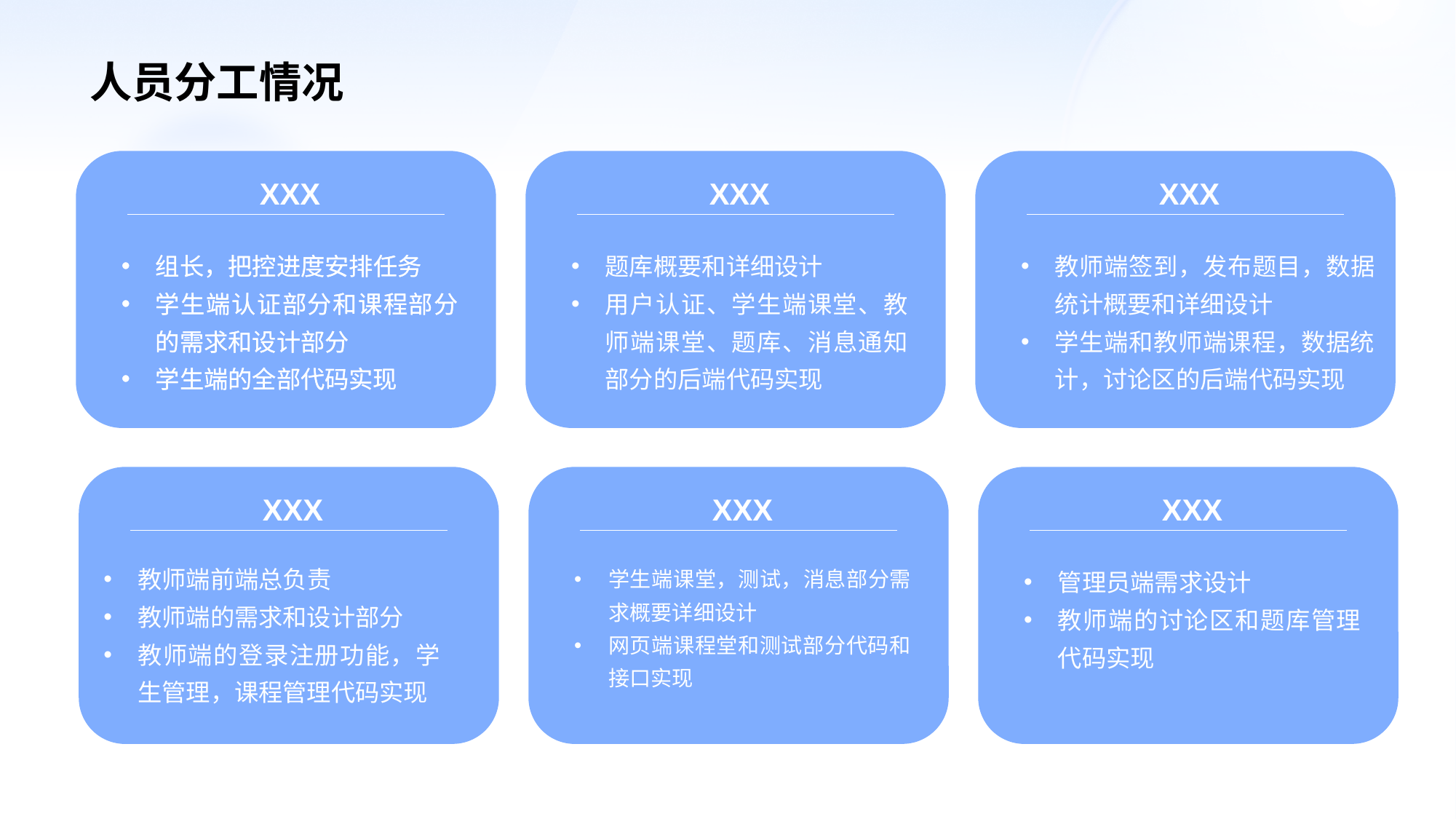

人员分工情况

XXX
组长，把控进度安排任务
学生端认证部分和课程部分的需求和设计部分
学生端的全部代码实现

XXX
题库概要和详细设计
用户认证、学生端课堂、教师端课堂、题库、消息通知部分的后端代码实现

XXX
教师端签到，发布题目，数据统计概要和详细设计
学生端和教师端课程，数据统计，讨论区的后端代码实现
组长，把控进度安排任务
学生端认证部分和课程部分的需求和设计部分
学生端的全部代码实现

XXX

XXX
学生端课堂，测试，消息部分需求概要详细设计
网页端课程堂和测试部分代码和接口实现

XXX
管理员端需求设计
教师端的讨论区和题库管理代码实现
教师端前端总负责
教师端的需求和设计部分
教师端的登录注册功能，学生管理，课程管理代码实现